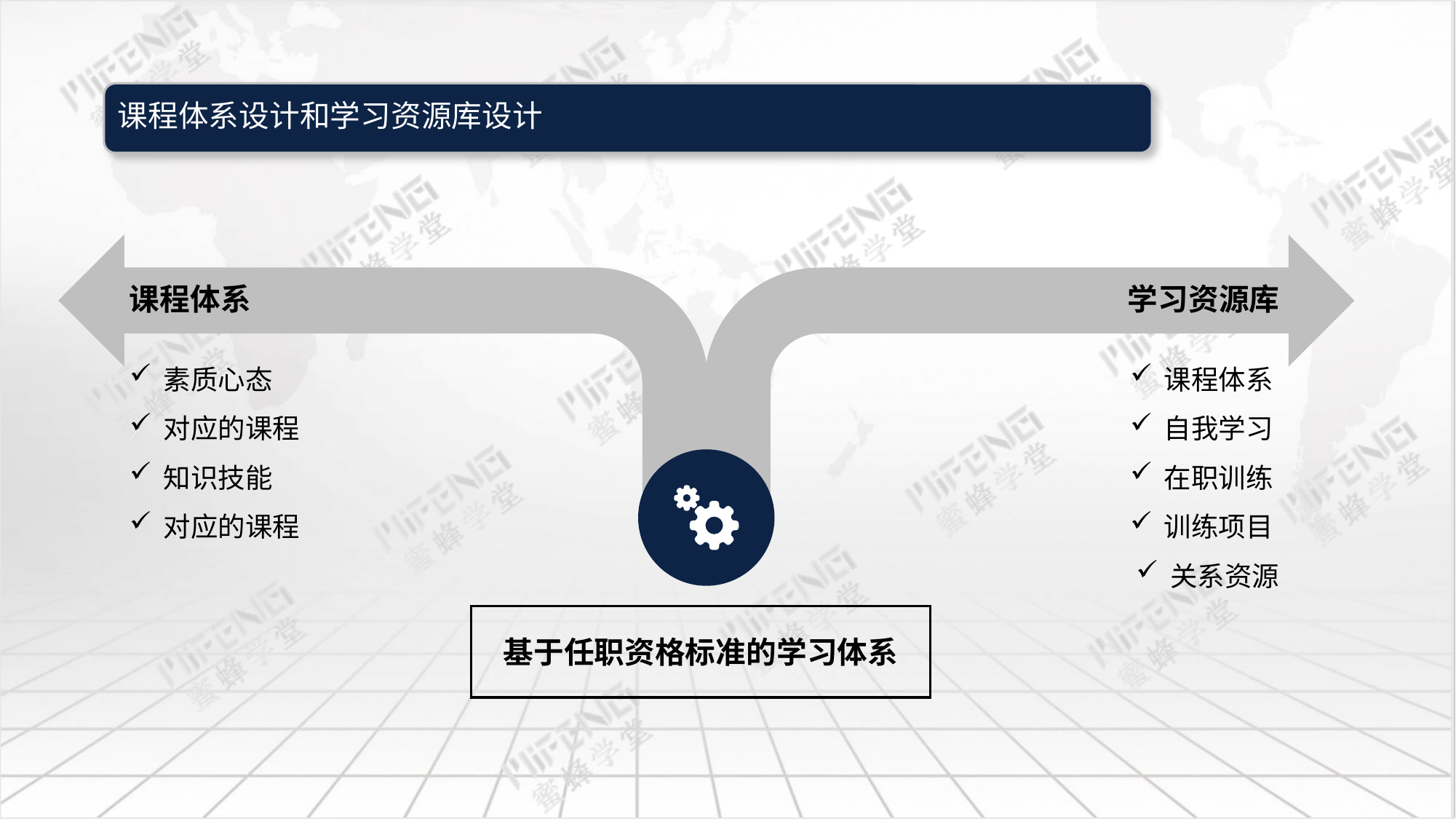

课程体系
学习资源库
素质心态
对应的课程
知识技能
对应的课程
课程体系
自我学习
在职训练
训练项目
关系资源

基于任职资格标准的学习体系